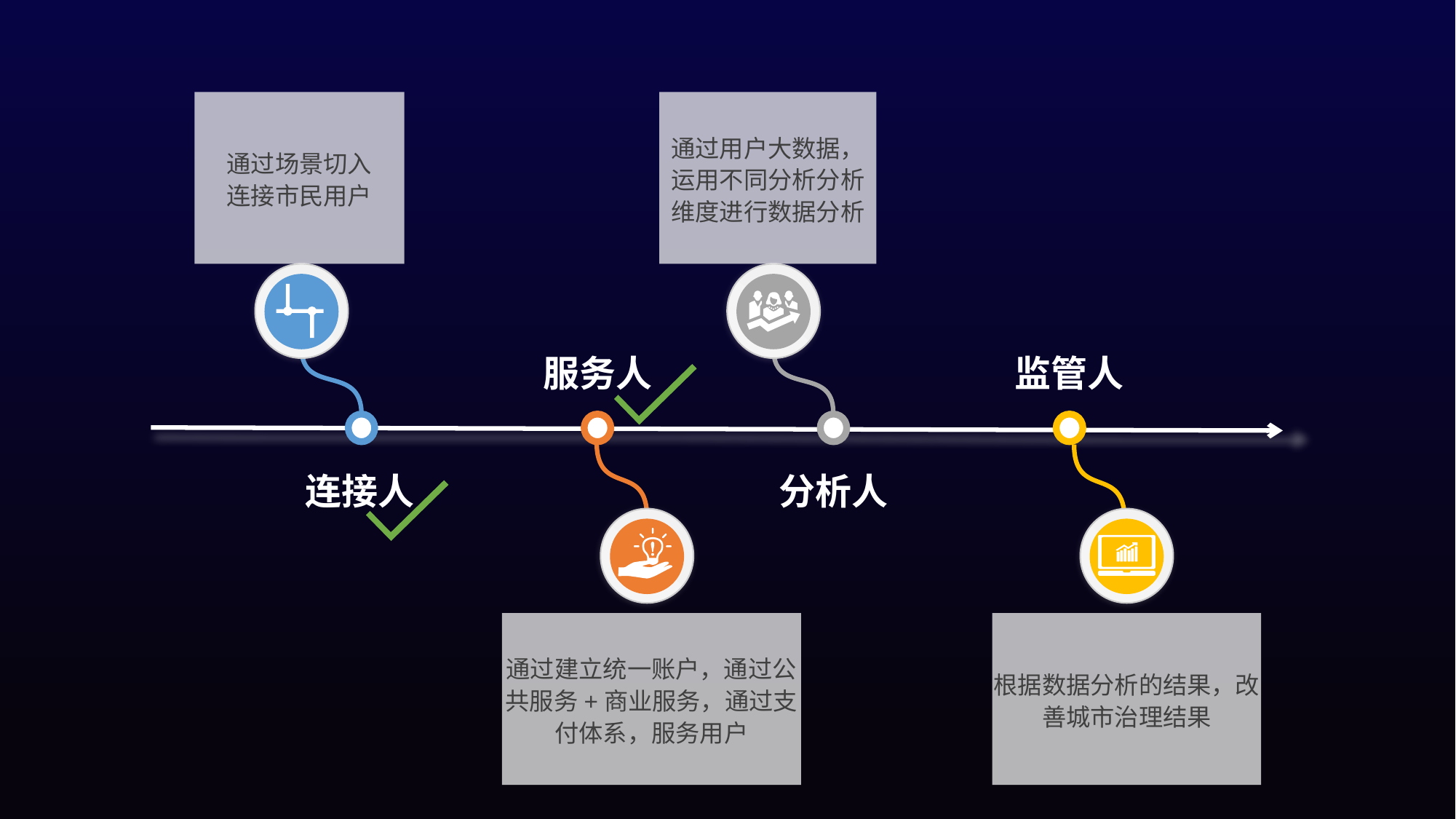

通过场景切入
连接市民用户
通过用户大数据，运用不同分析分析维度进行数据分析

服务人
监管人

连接人
分析人

通过建立统一账户，通过公共服务+商业服务，通过支付体系，服务用户
根据数据分析的结果，改善城市治理结果